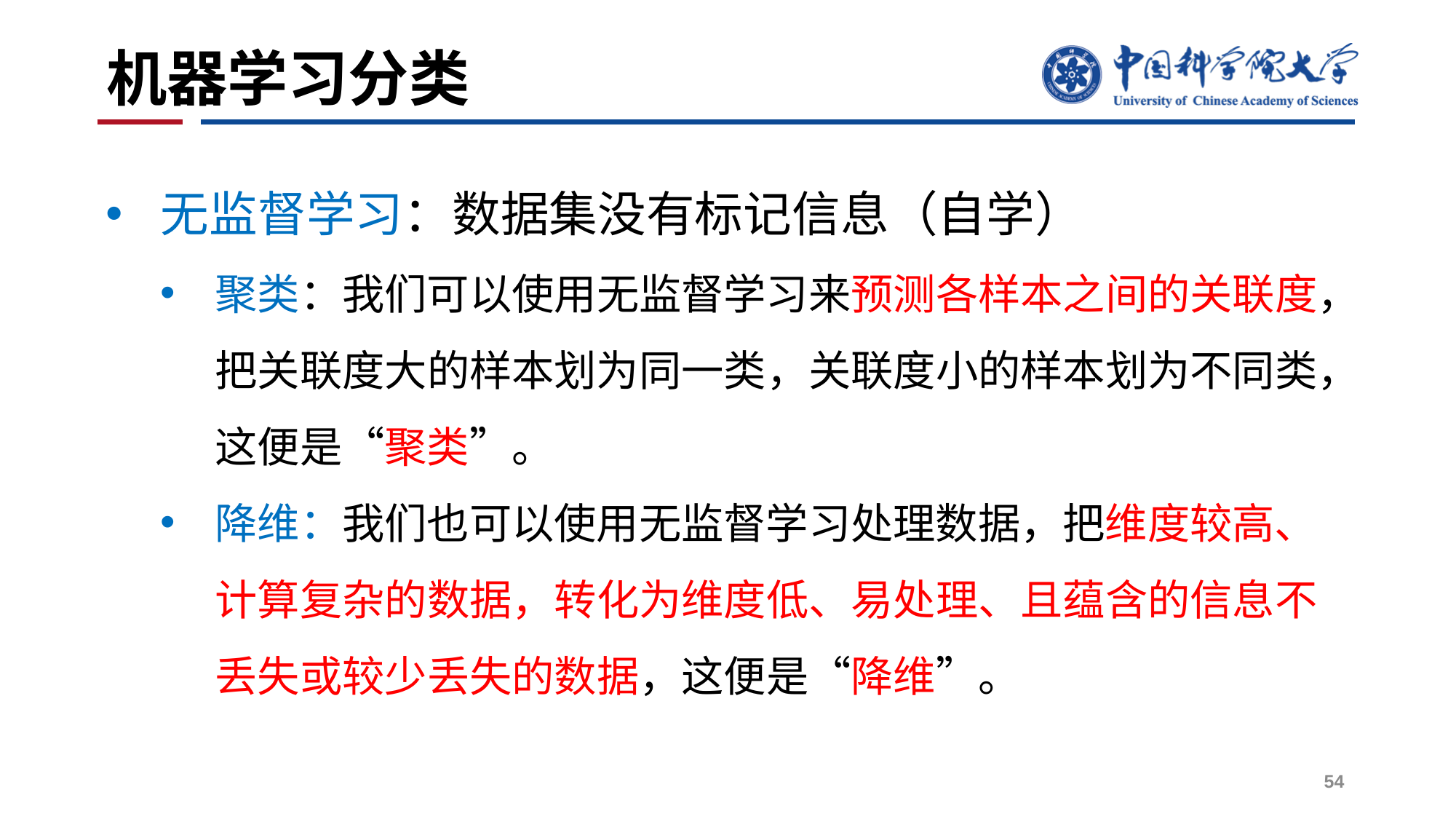

# 机器学习分类
无监督学习：数据集没有标记信息（自学）
聚类：我们可以使用无监督学习来预测各样本之间的关联度，把关联度大的样本划为同一类，关联度小的样本划为不同类，这便是“聚类”。
降维：我们也可以使用无监督学习处理数据，把维度较高、计算复杂的数据，转化为维度低、易处理、且蕴含的信息不丢失或较少丢失的数据，这便是“降维”。
54